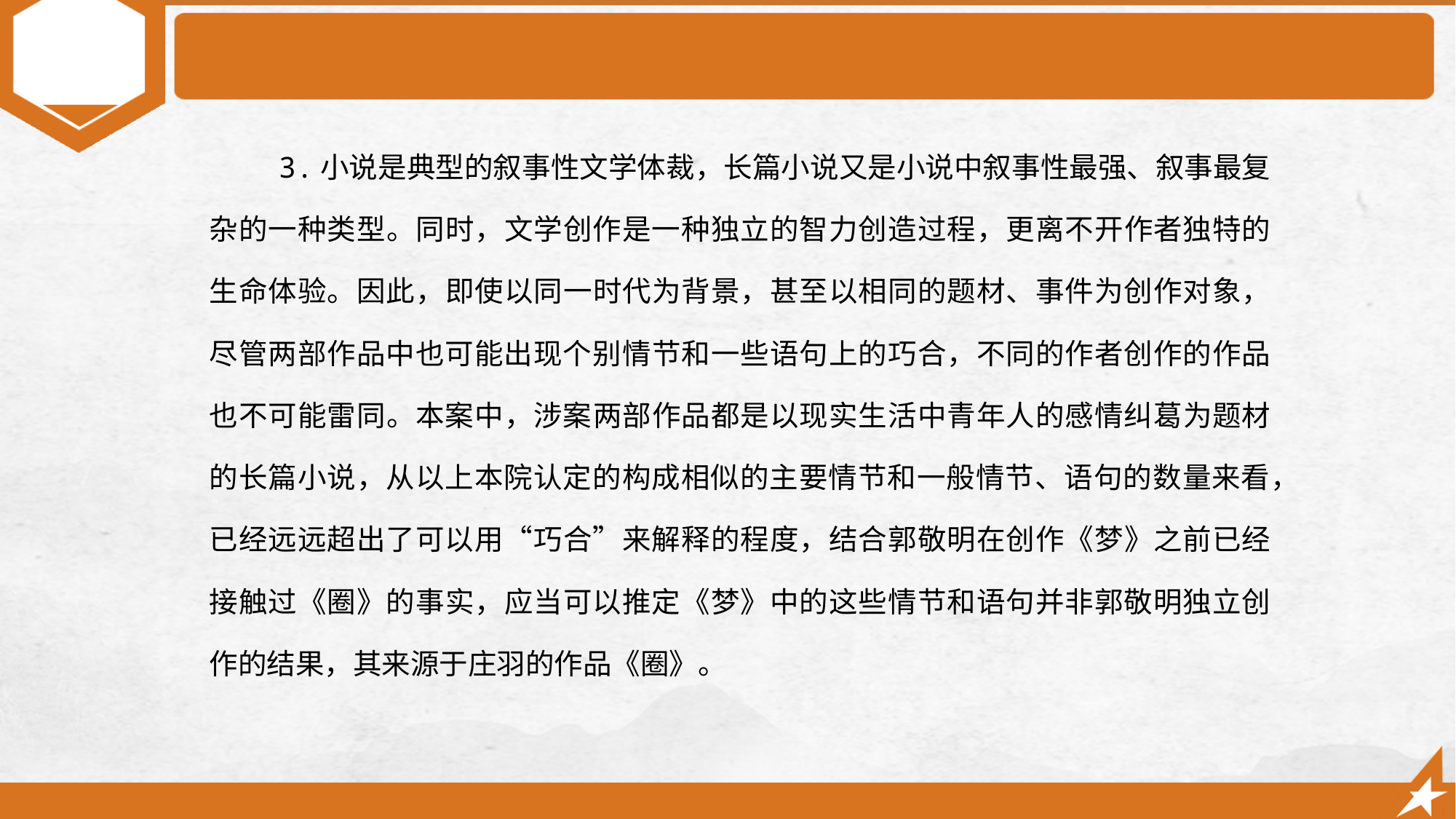

3.小说是典型的叙事性文学体裁，长篇小说又是小说中叙事性最强、叙事最复杂的一种类型。同时，文学创作是一种独立的智力创造过程，更离不开作者独特的生命体验。因此，即使以同一时代为背景，甚至以相同的题材、事件为创作对象，尽管两部作品中也可能出现个别情节和一些语句上的巧合，不同的作者创作的作品也不可能雷同。本案中，涉案两部作品都是以现实生活中青年人的感情纠葛为题材的长篇小说，从以上本院认定的构成相似的主要情节和一般情节、语句的数量来看，已经远远超出了可以用“巧合”来解释的程度，结合郭敬明在创作《梦》之前已经接触过《圈》的事实，应当可以推定《梦》中的这些情节和语句并非郭敬明独立创作的结果，其来源于庄羽的作品《圈》。